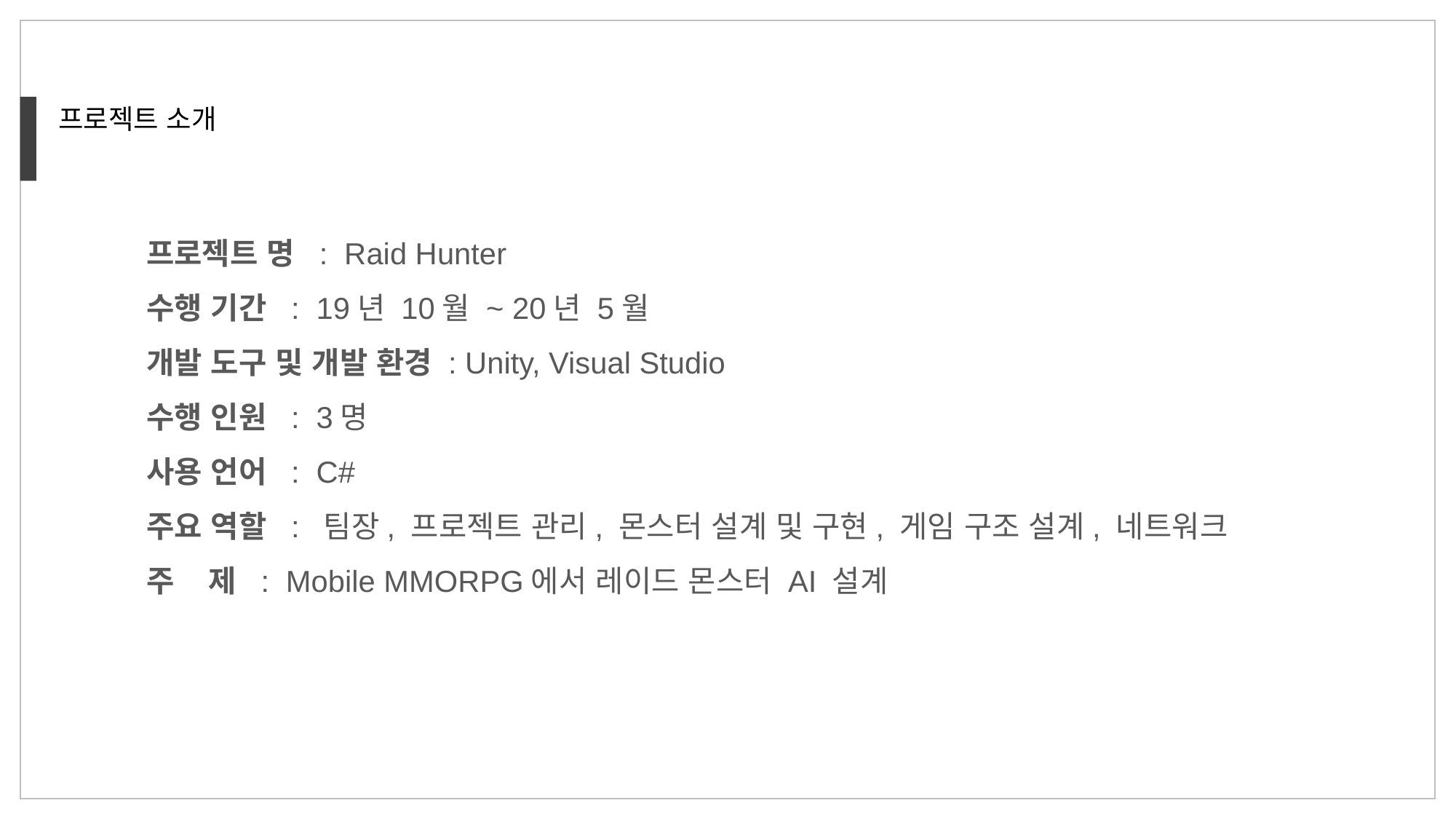

프로젝트 소개
프로젝트 명  :  Raid Hunter
수행 기간  :  19년 10월 ~ 20년 5월
개발 도구 및 개발 환경 : Unity, Visual Studio
수행 인원  :  3명
사용 언어  :  C#
주요 역할  :  팀장, 프로젝트 관리, 몬스터 설계 및 구현, 게임 구조 설계, 네트워크
주    제  :  Mobile MMORPG에서 레이드 몬스터 AI 설계